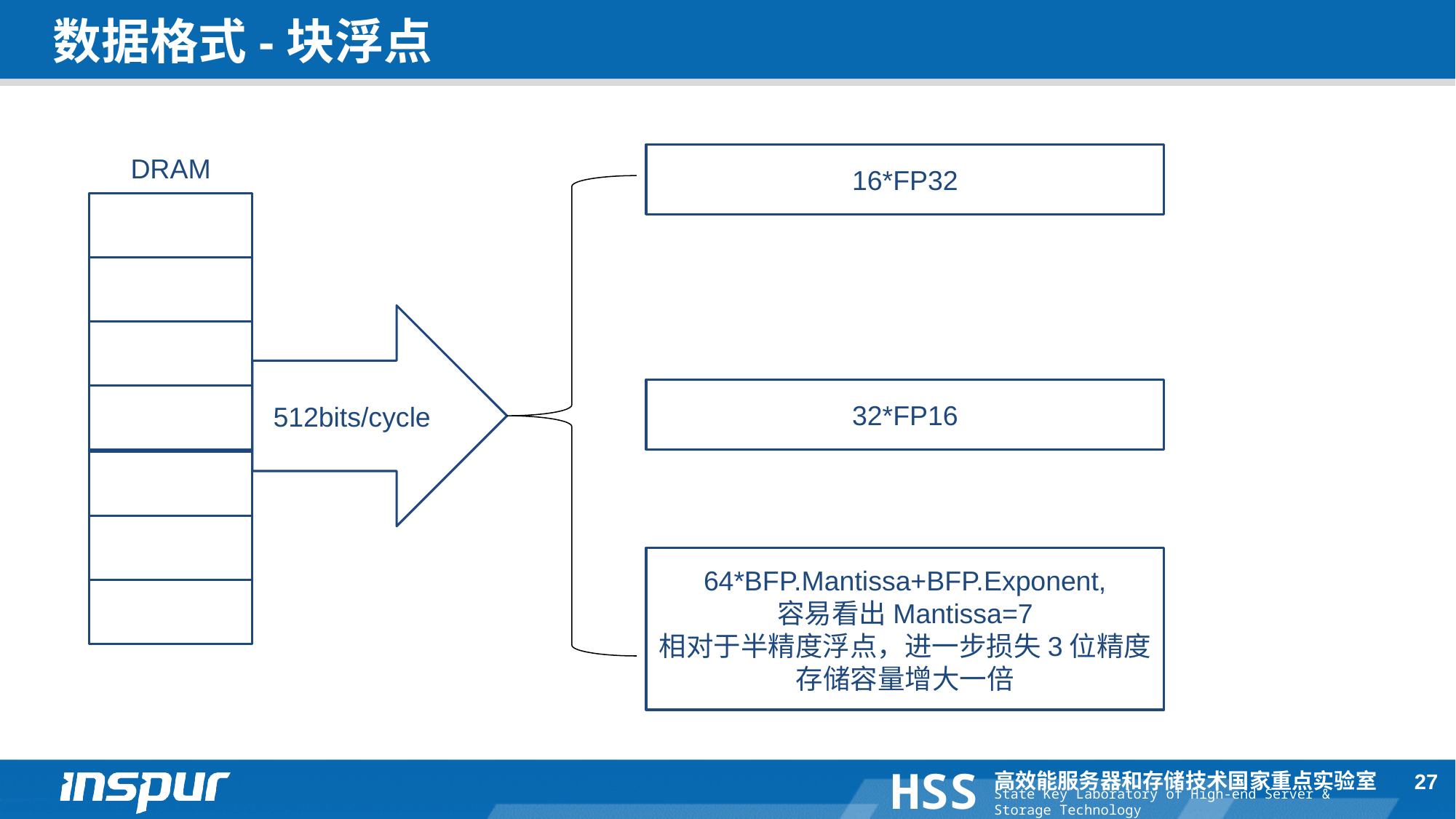

# 数据格式-块浮点
16*FP32
DRAM

512bits/cycle

32*FP16

64*BFP.Mantissa+BFP.Exponent,
容易看出Mantissa=7
相对于半精度浮点，进一步损失3位精度
存储容量增大一倍